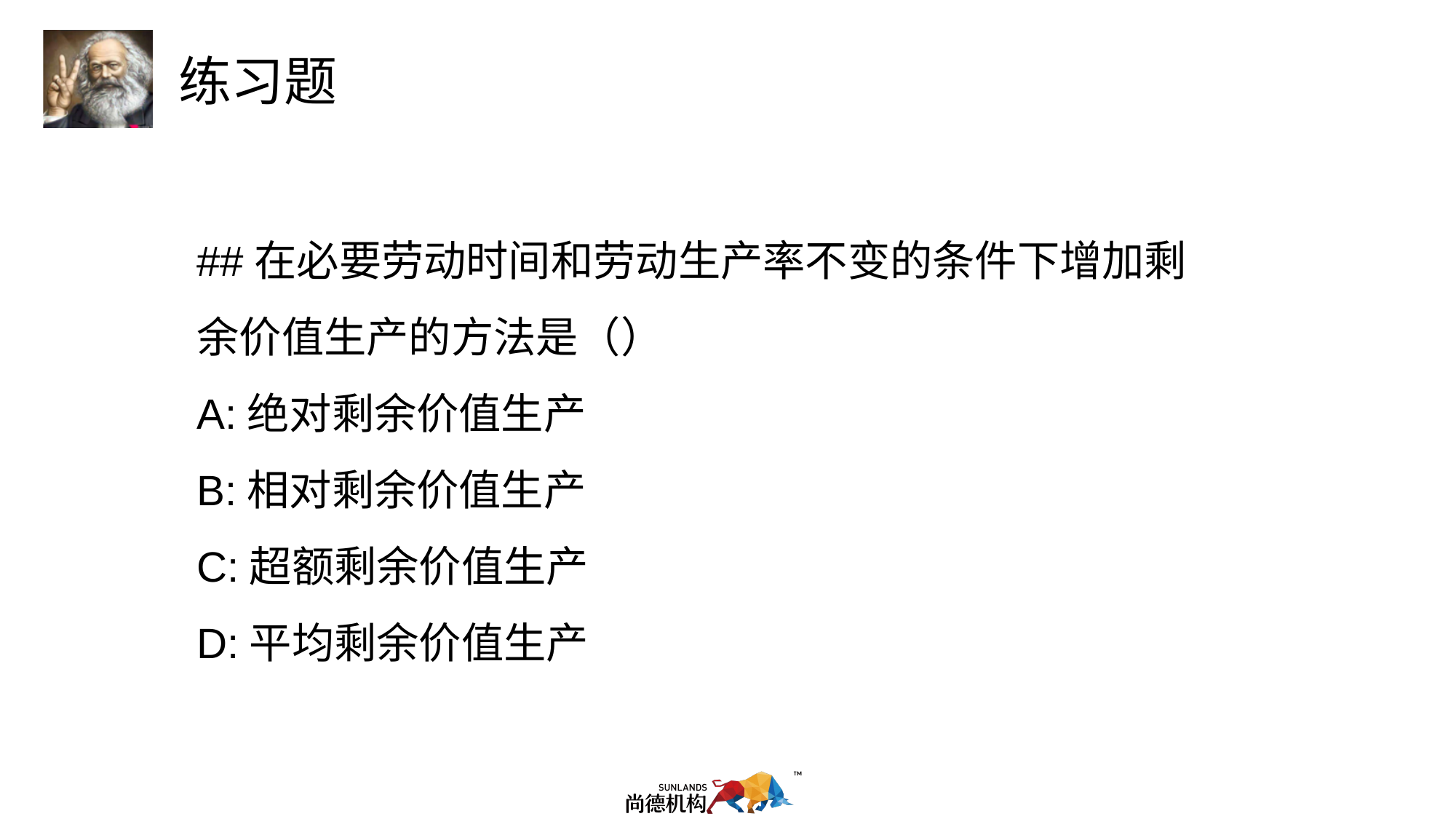

##在必要劳动时间和劳动生产率不变的条件下增加剩余价值生产的方法是（）
A:绝对剩余价值生产
B:相对剩余价值生产
C:超额剩余价值生产
D:平均剩余价值生产